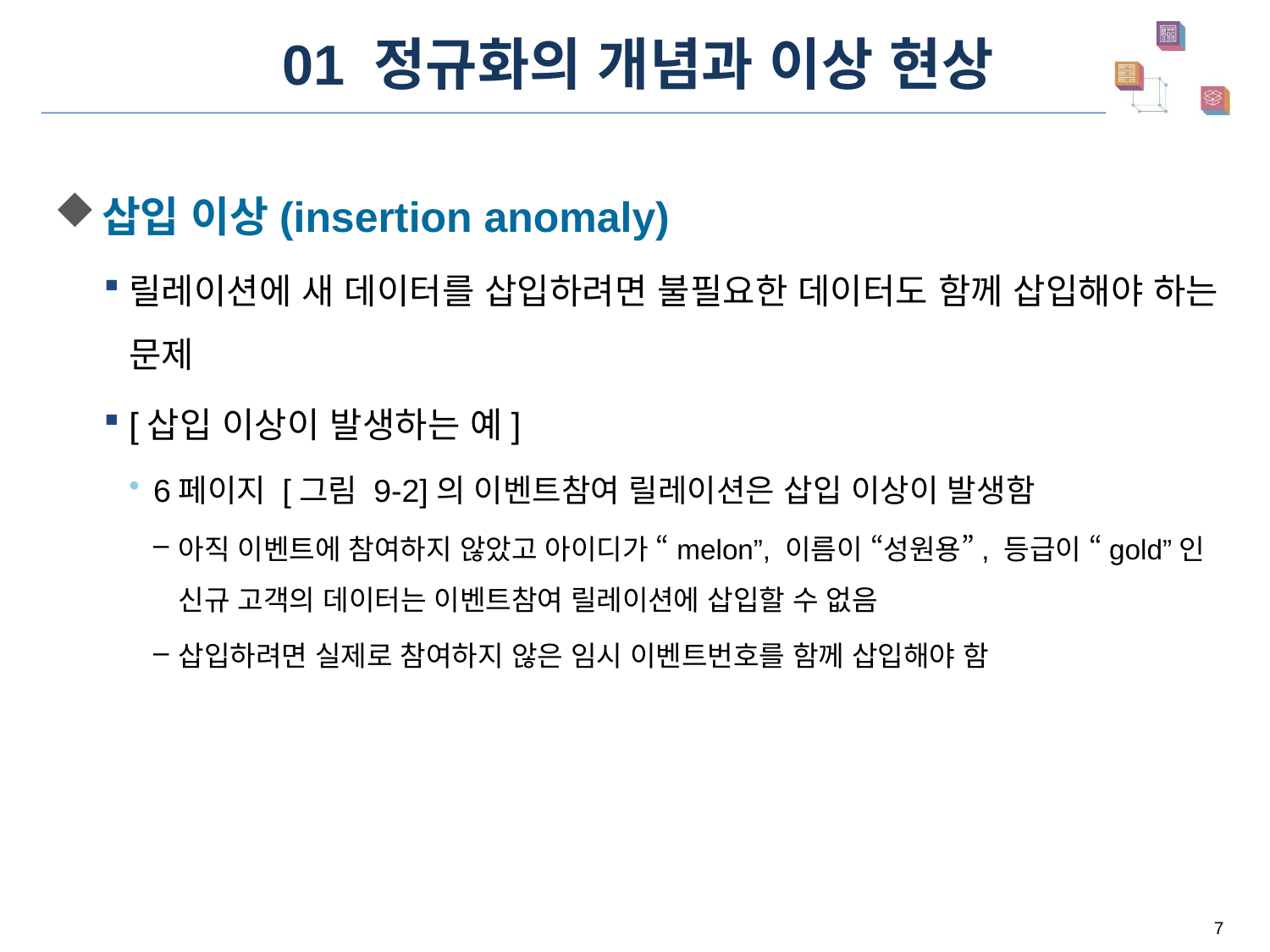

# 01 정규화의 개념과 이상 현상
삽입 이상(insertion anomaly)
릴레이션에 새 데이터를 삽입하려면 불필요한 데이터도 함께 삽입해야 하는 문제
[삽입 이상이 발생하는 예]
6페이지 [그림 9-2]의 이벤트참여 릴레이션은 삽입 이상이 발생함
아직 이벤트에 참여하지 않았고 아이디가 “melon”, 이름이 “성원용”, 등급이 “gold”인
신규 고객의 데이터는 이벤트참여 릴레이션에 삽입할 수 없음
삽입하려면 실제로 참여하지 않은 임시 이벤트번호를 함께 삽입해야 함